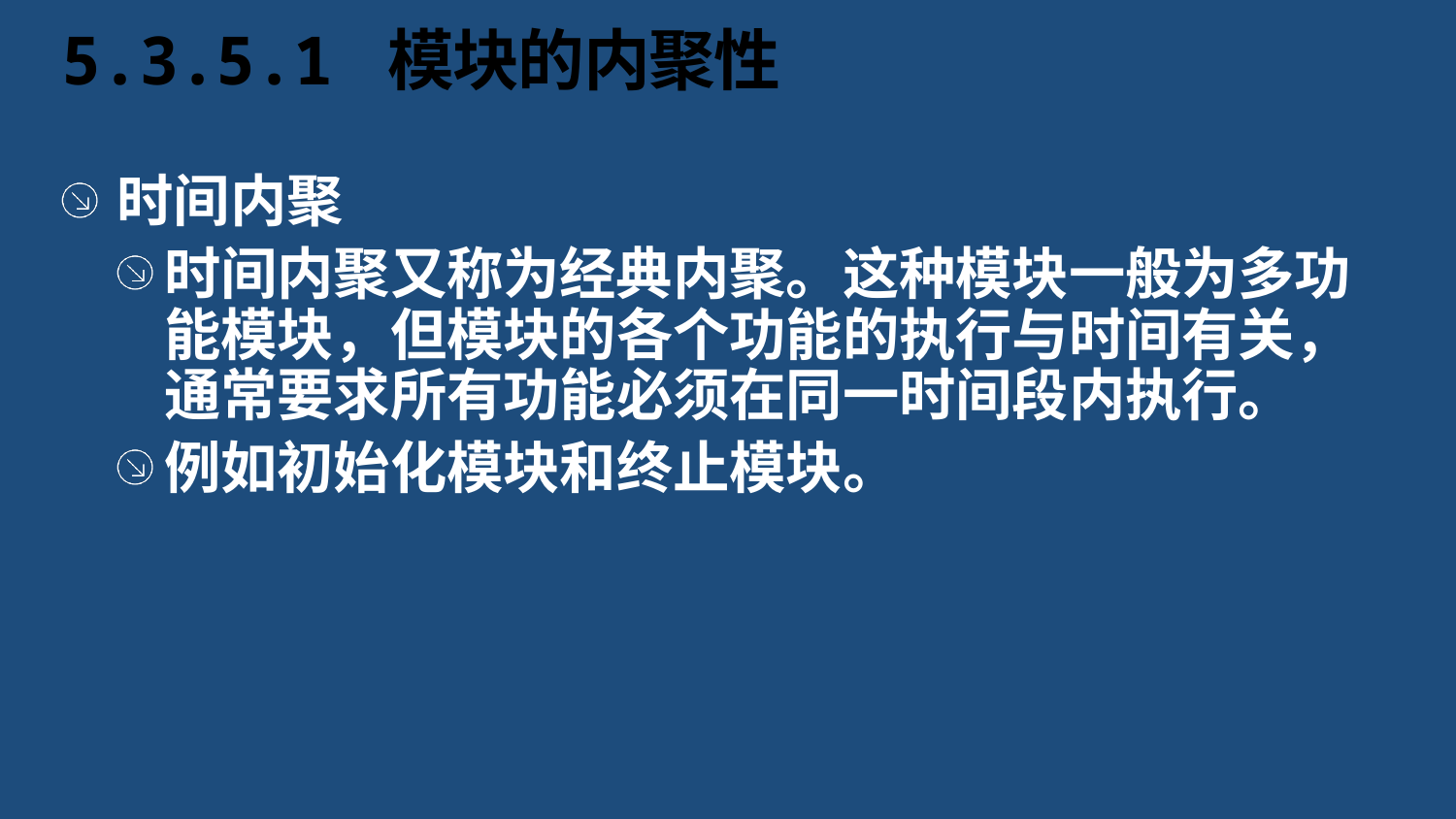

# 5.3.5.1 模块的内聚性
时间内聚
时间内聚又称为经典内聚。这种模块一般为多功能模块，但模块的各个功能的执行与时间有关，通常要求所有功能必须在同一时间段内执行。
例如初始化模块和终止模块。